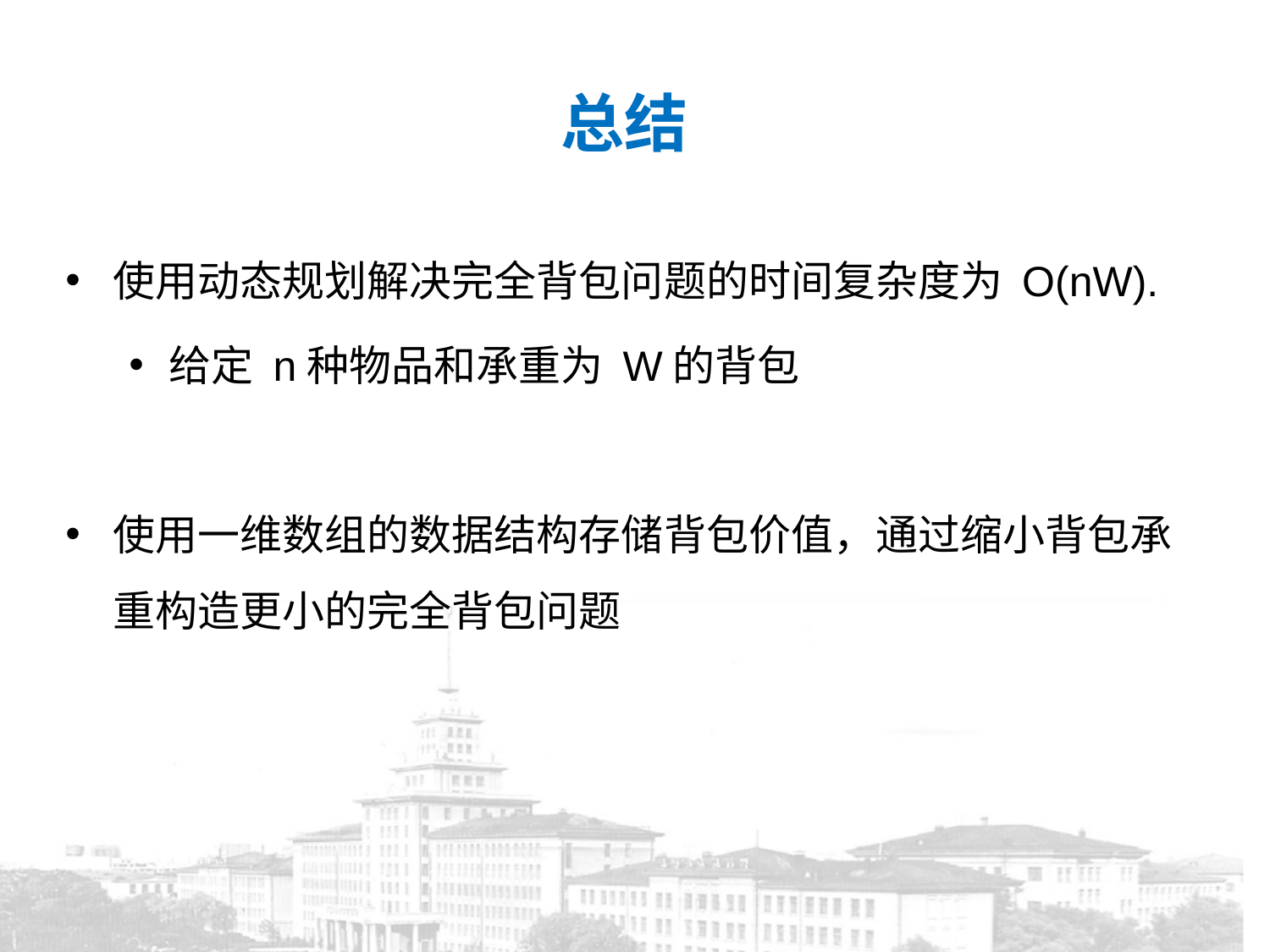

# 总结
使用动态规划解决完全背包问题的时间复杂度为 O(nW).
给定 n种物品和承重为 W的背包

使用一维数组的数据结构存储背包价值，通过缩小背包承重构造更小的完全背包问题